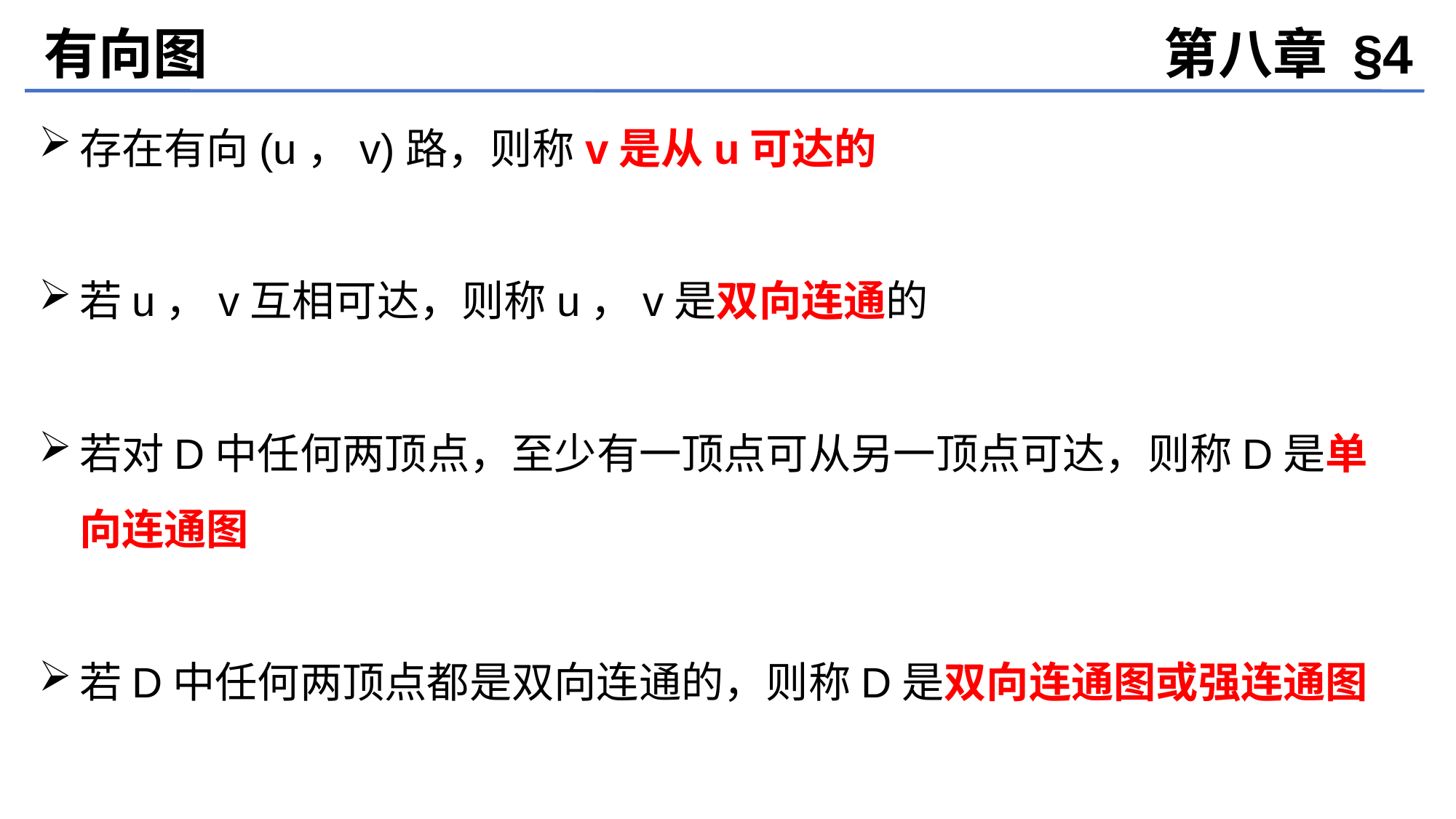

有向图
第八章 §4
存在有向(u，v)路，则称v是从u可达的

若u，v互相可达，则称u，v是双向连通的

若对D中任何两顶点，至少有一顶点可从另一顶点可达，则称D是单向连通图

若D中任何两顶点都是双向连通的，则称D是双向连通图或强连通图